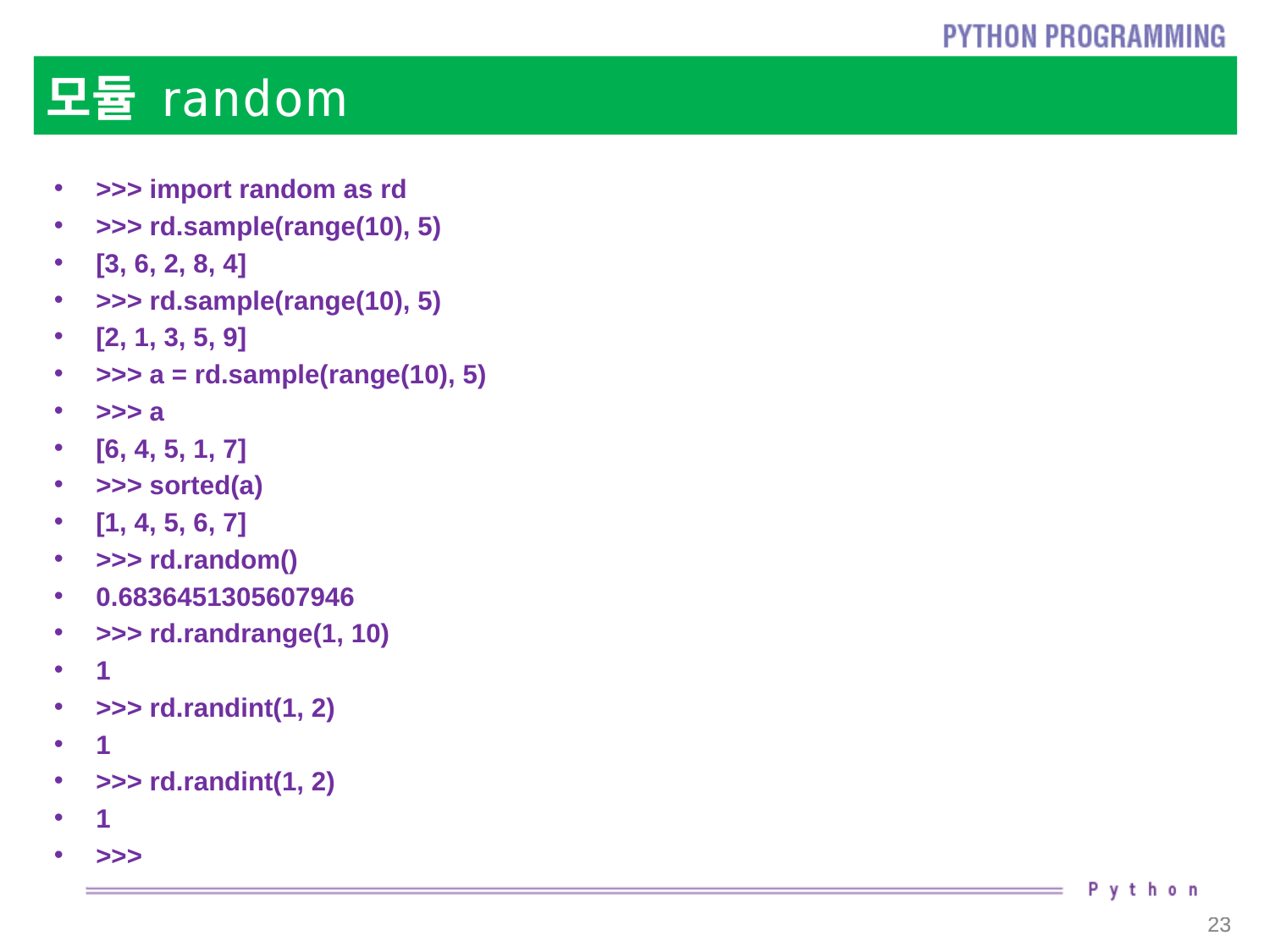

# 모듈 random
>>> import random as rd
>>> rd.sample(range(10), 5)
[3, 6, 2, 8, 4]
>>> rd.sample(range(10), 5)
[2, 1, 3, 5, 9]
>>> a = rd.sample(range(10), 5)
>>> a
[6, 4, 5, 1, 7]
>>> sorted(a)
[1, 4, 5, 6, 7]
>>> rd.random()
0.6836451305607946
>>> rd.randrange(1, 10)
1
>>> rd.randint(1, 2)
1
>>> rd.randint(1, 2)
1
>>>
23